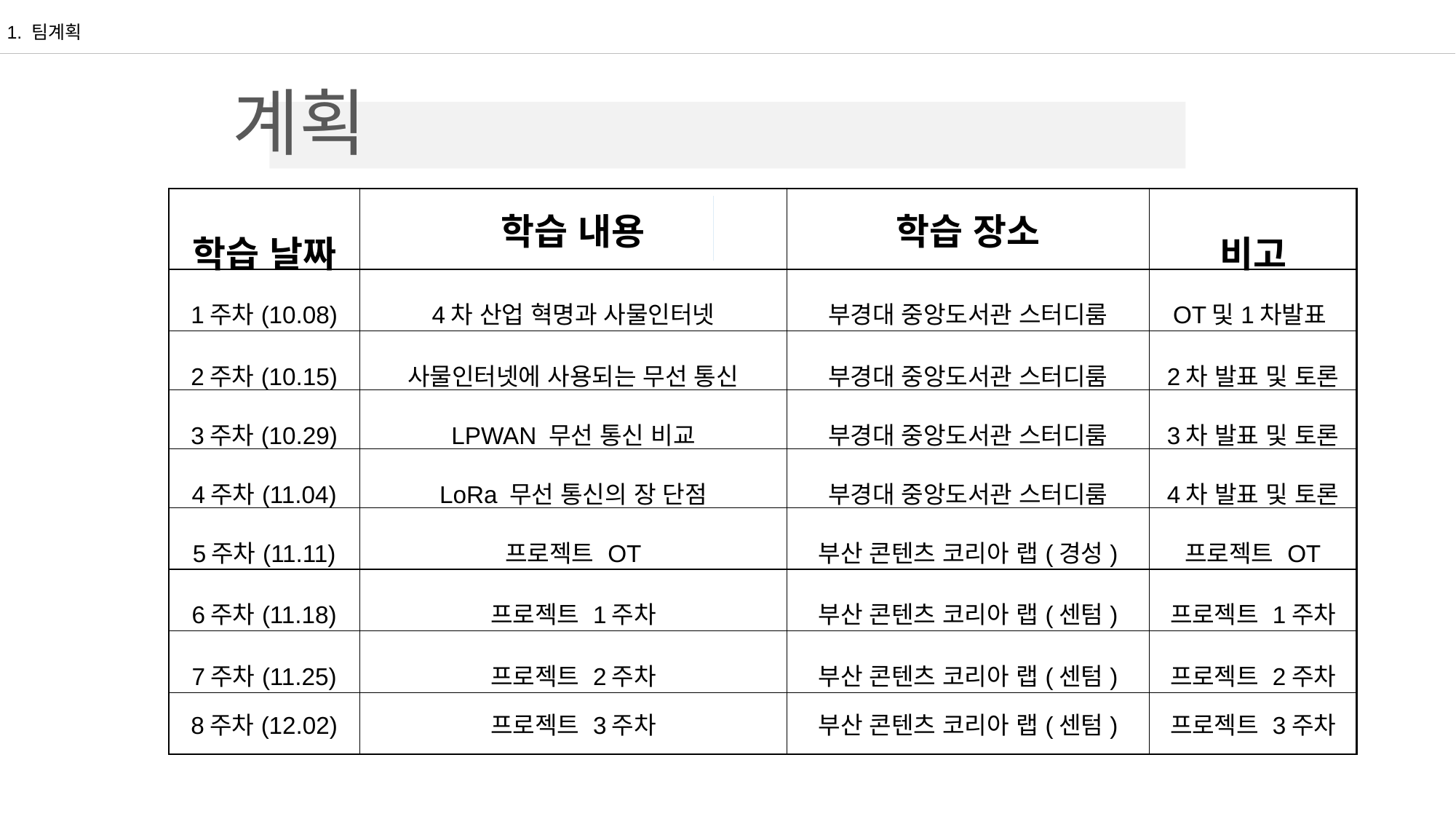

1. 팀계획
계획

| 학습 날짜 | 학습 내용 | 학습 장소 | 비고 |
| --- | --- | --- | --- |
| 1주차(10.08) | 4차 산업 혁명과 사물인터넷 | 부경대 중앙도서관 스터디룸 | OT및1차발표 |
| 2주차(10.15) | 사물인터넷에 사용되는 무선 통신 | 부경대 중앙도서관 스터디룸 | 2차 발표 및 토론 |
| 3주차(10.29) | LPWAN 무선 통신 비교 | 부경대 중앙도서관 스터디룸 | 3차 발표 및 토론 |
| 4주차(11.04) | LoRa 무선 통신의 장 단점 | 부경대 중앙도서관 스터디룸 | 4차 발표 및 토론 |
| 5주차(11.11) | 프로젝트 OT | 부산 콘텐츠 코리아 랩(경성) | 프로젝트 OT |
| 6주차(11.18) | 프로젝트 1주차 | 부산 콘텐츠 코리아 랩(센텀) | 프로젝트 1주차 |
| 7주차(11.25) | 프로젝트 2주차 | 부산 콘텐츠 코리아 랩(센텀) | 프로젝트 2주차 |
| 8주차(12.02) | 프로젝트 3주차 | 부산 콘텐츠 코리아 랩(센텀) | 프로젝트 3주차 |